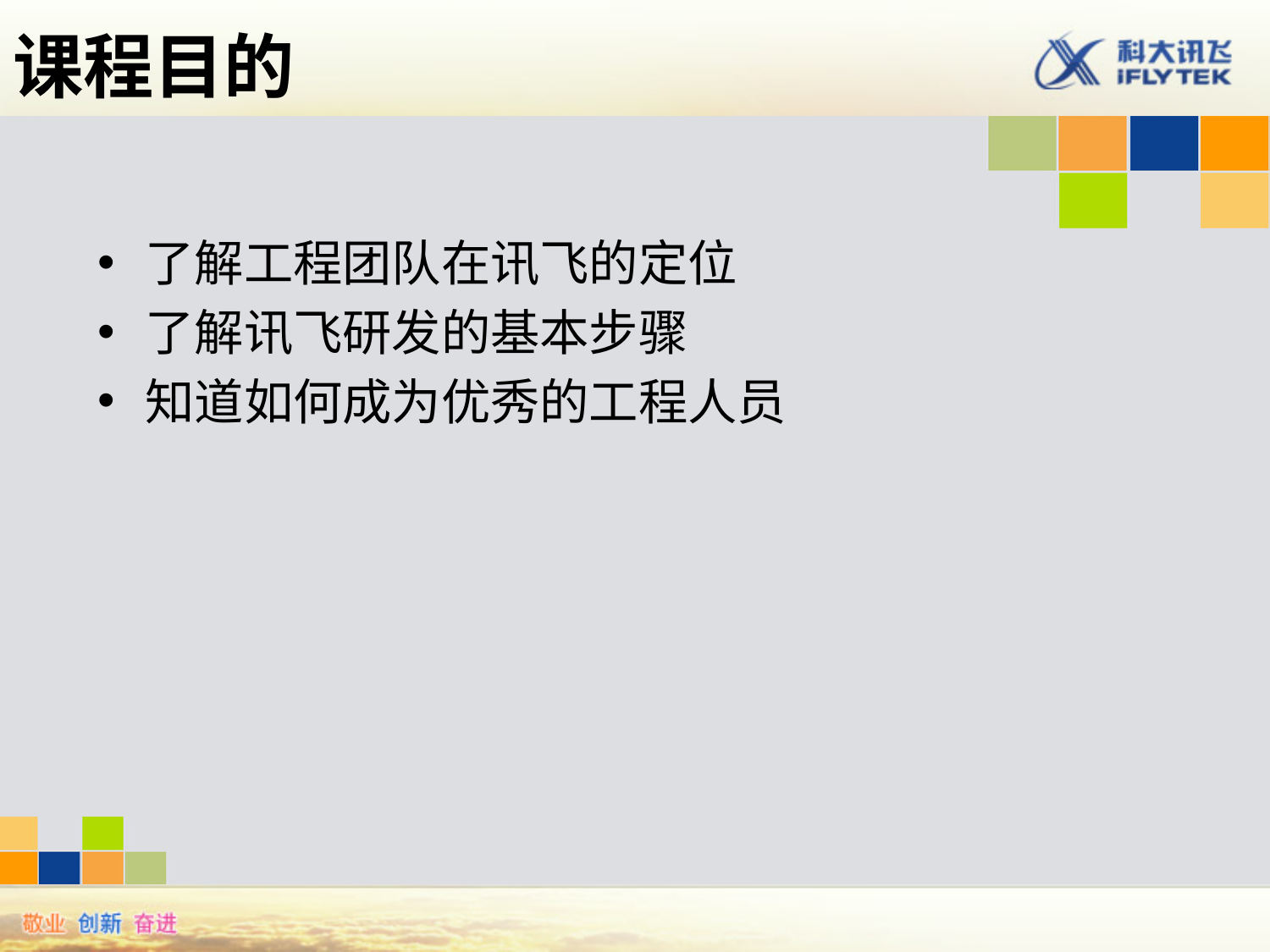

# 课程目的
了解工程团队在讯飞的定位
了解讯飞研发的基本步骤
知道如何成为优秀的工程人员